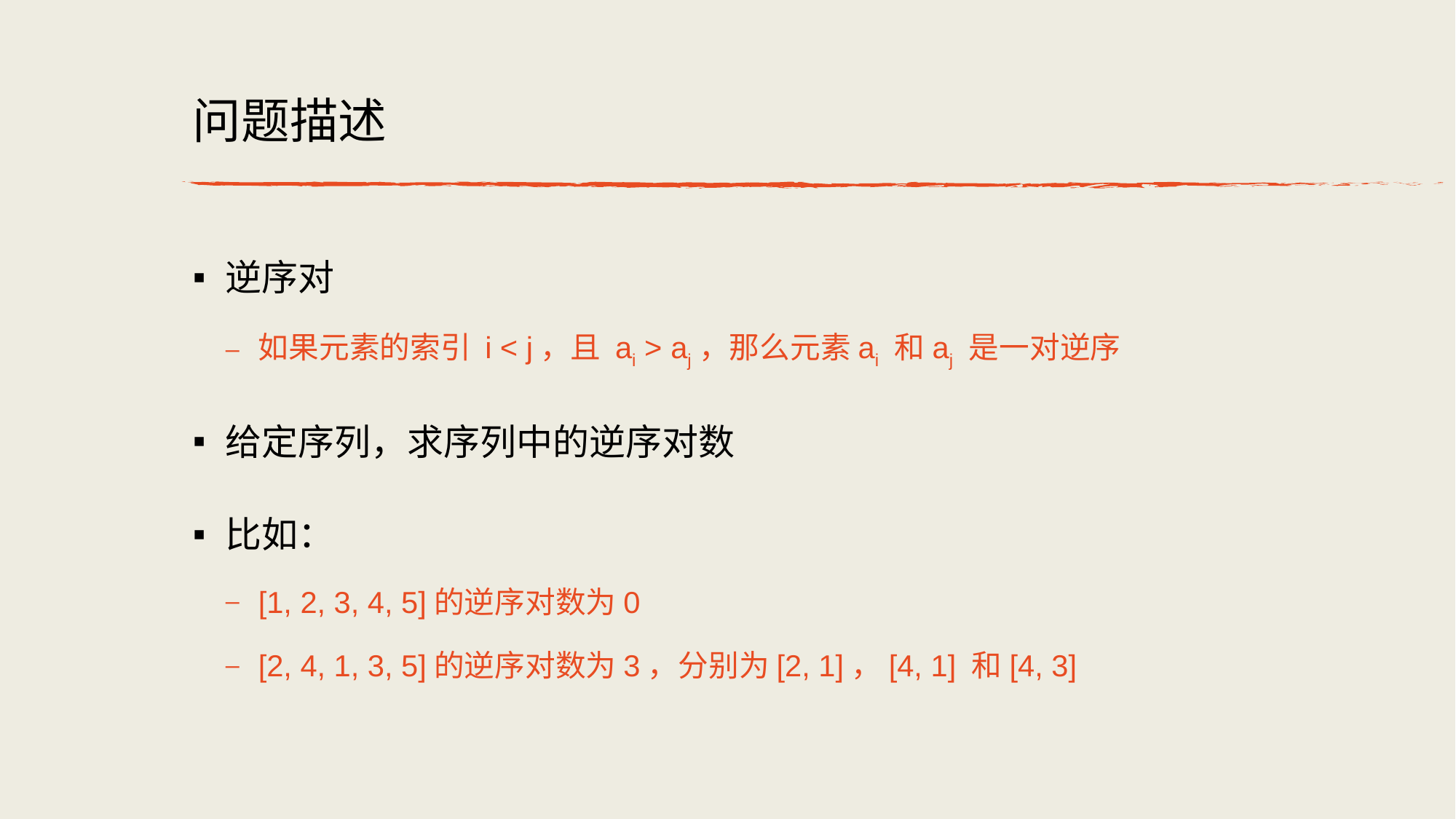

# 问题描述
逆序对
如果元素的索引 i < j，且 ai > aj，那么元素ai 和aj 是⼀对逆序
给定序列，求序列中的逆序对数
比如：
[1, 2, 3, 4, 5]的逆序对数为0
[2, 4, 1, 3, 5]的逆序对数为3，分别为[2, 1]，[4, 1] 和[4, 3]